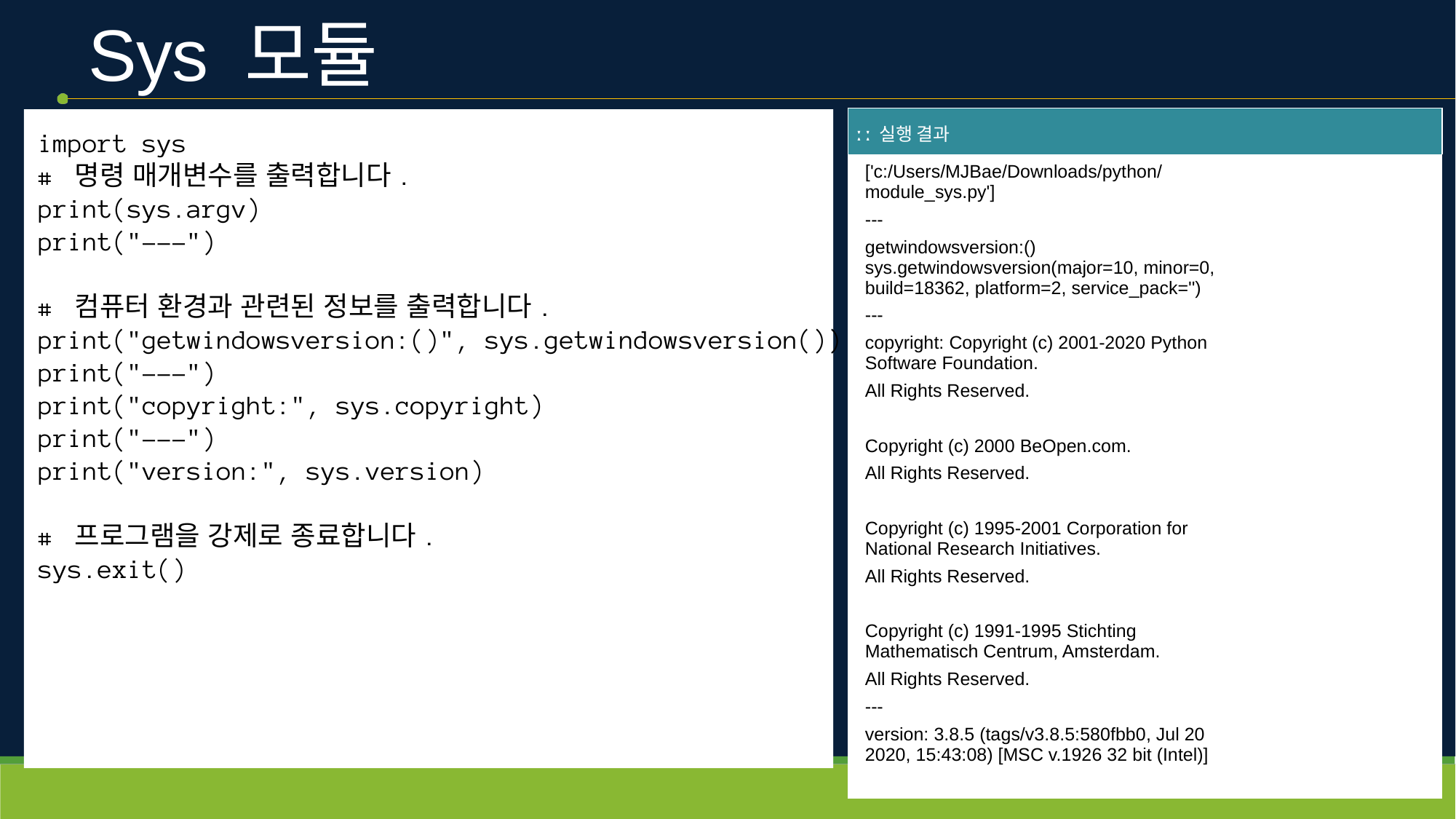

# Sys 모듈

| ː ː 실행 결과 |
| --- |
| ['c:/Users/MJBae/Downloads/python/module\_sys.py'] --- getwindowsversion:() sys.getwindowsversion(major=10, minor=0, build=18362, platform=2, service\_pack='') --- copyright: Copyright (c) 2001-2020 Python Software Foundation. All Rights Reserved. Copyright (c) 2000 BeOpen.com. All Rights Reserved. Copyright (c) 1995-2001 Corporation for National Research Initiatives. All Rights Reserved. Copyright (c) 1991-1995 Stichting Mathematisch Centrum, Amsterdam. All Rights Reserved. --- version: 3.8.5 (tags/v3.8.5:580fbb0, Jul 20 2020, 15:43:08) [MSC v.1926 32 bit (Intel)] |
import sys
# 명령 매개변수를 출력합니다.
print(sys.argv)
print("---")
# 컴퓨터 환경과 관련된 정보를 출력합니다.
print("getwindowsversion:()", sys.getwindowsversion())
print("---")
print("copyright:", sys.copyright)
print("---")
print("version:", sys.version)
# 프로그램을 강제로 종료합니다.
sys.exit()